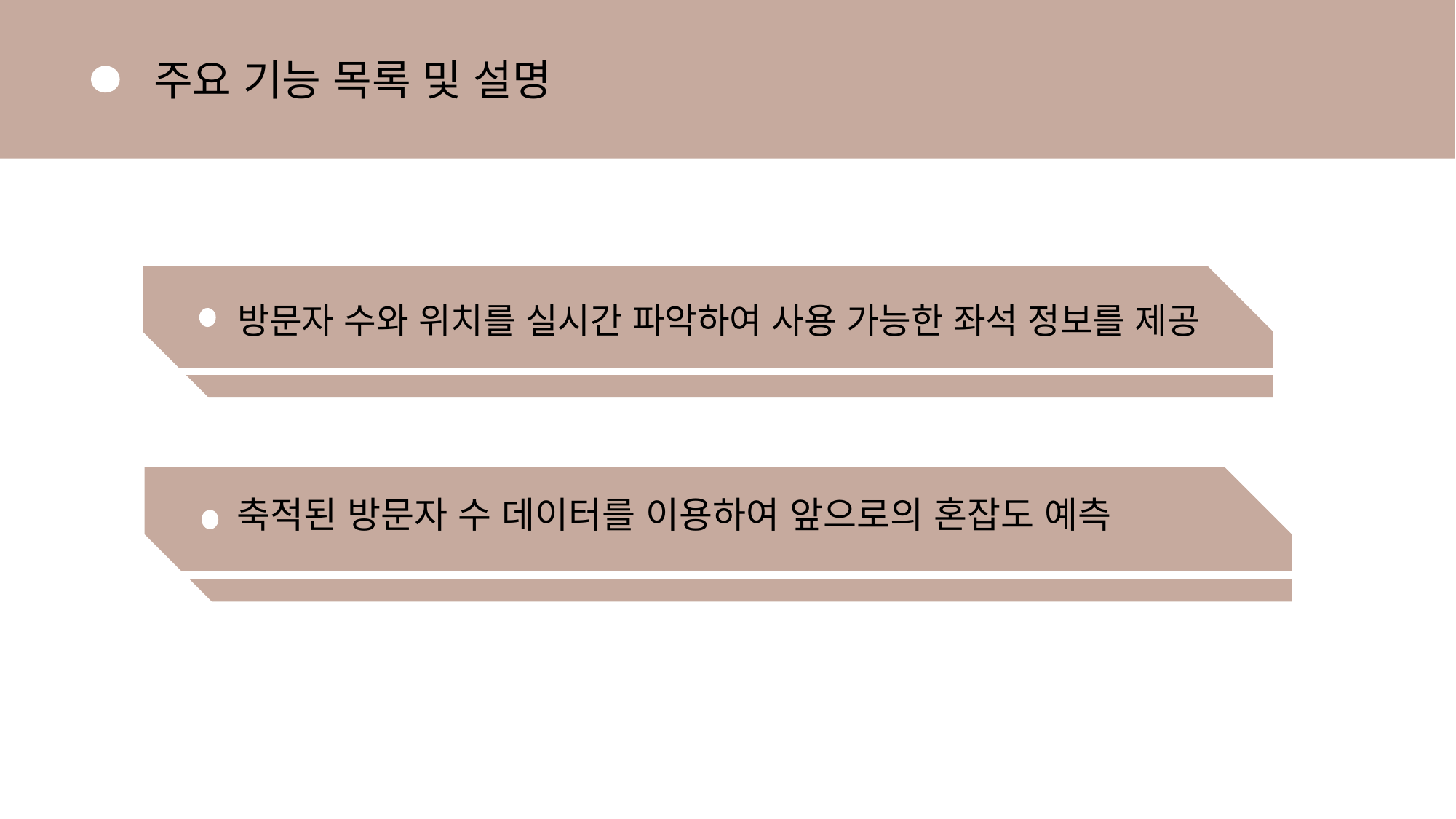

주요 기능 목록 및 설명

방문자 수와 위치를 실시간 파악하여 사용 가능한 좌석 정보를 제공

축적된 방문자 수 데이터를 이용하여 앞으로의 혼잡도 예측